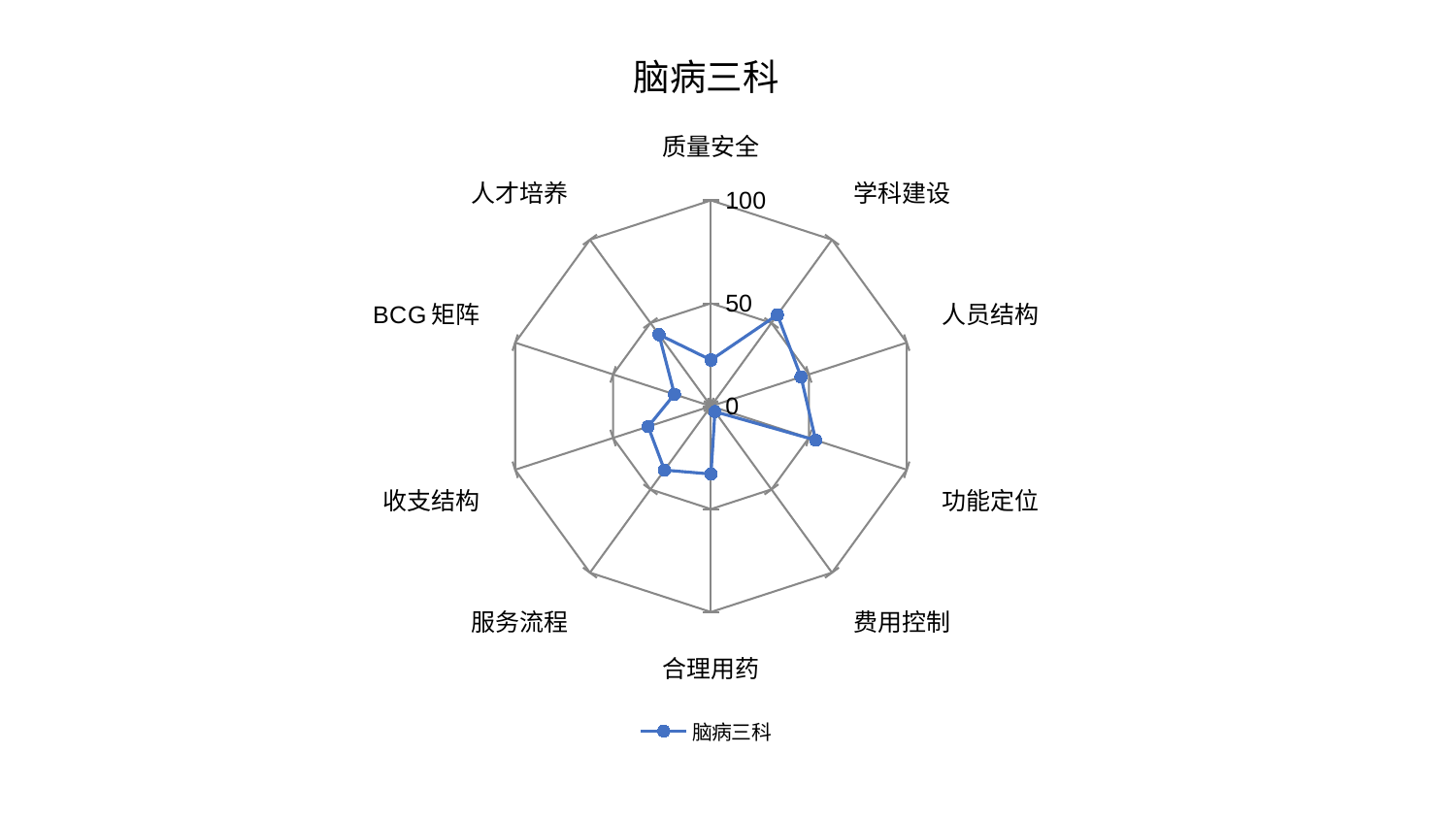

### Chart: 脑病三科

| Category | 脑病三科 |
|---|---|
| 质量安全 | 22.448574024488565 |
| 学科建设 | 54.91108467128158 |
| 人员结构 | 45.986959610236056 |
| 功能定位 | 53.47111853366938 |
| 费用控制 | 3.297232505001823 |
| 合理用药 | 32.96444472120757 |
| 服务流程 | 38.40051633092641 |
| 收支结构 | 32.11075502727411 |
| BCG矩阵 | 18.673833893126904 |
| 人才培养 | 42.99853583435566 |
138